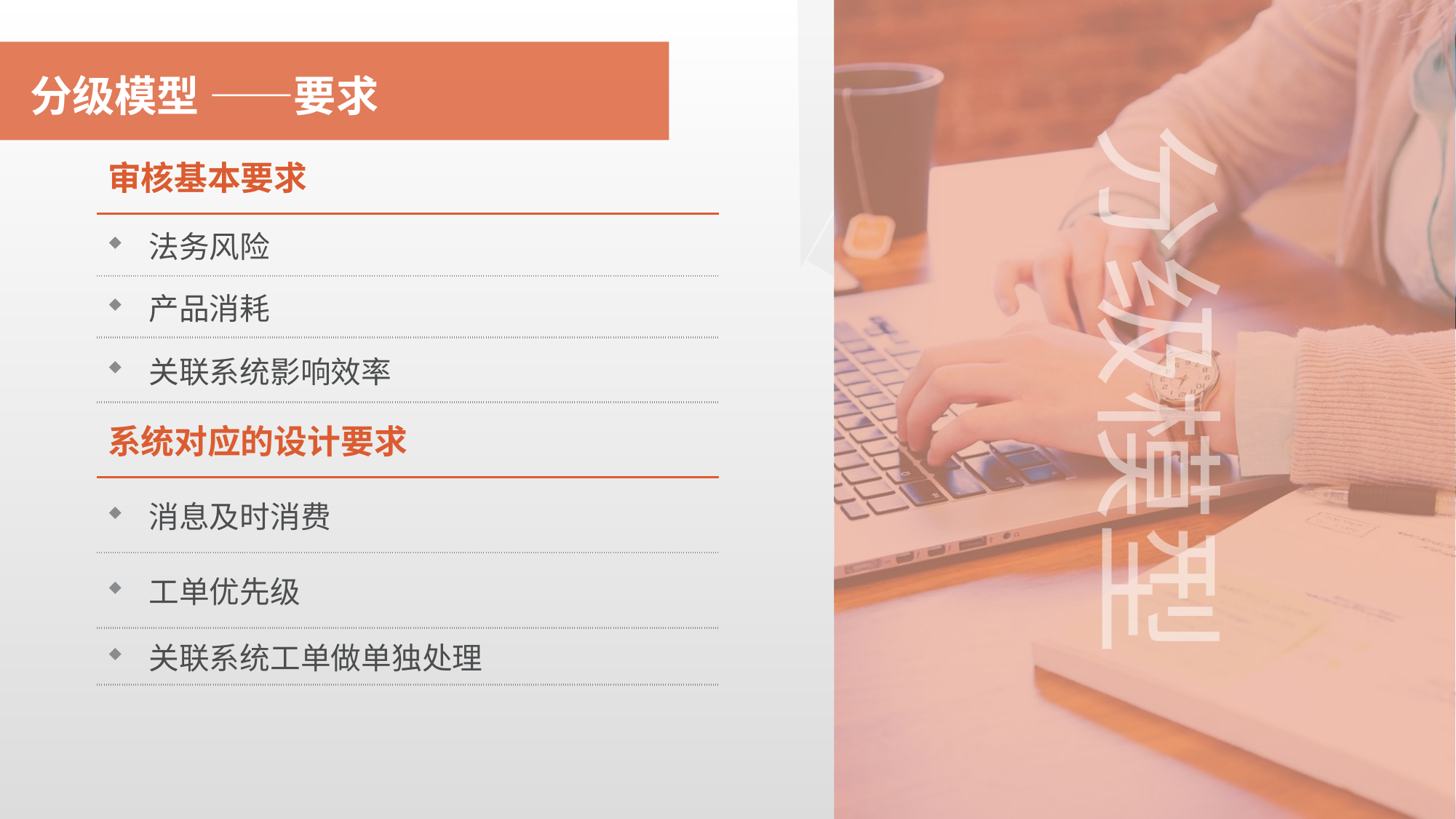

分级模型 ——要求
分级模型
| 审核基本要求 |
| --- |
| 法务风险 |
| 产品消耗 |
| 关联系统影响效率 |
| 系统对应的设计要求 |
| 消息及时消费 |
| 工单优先级 |
| 关联系统工单做单独处理 |
|  |